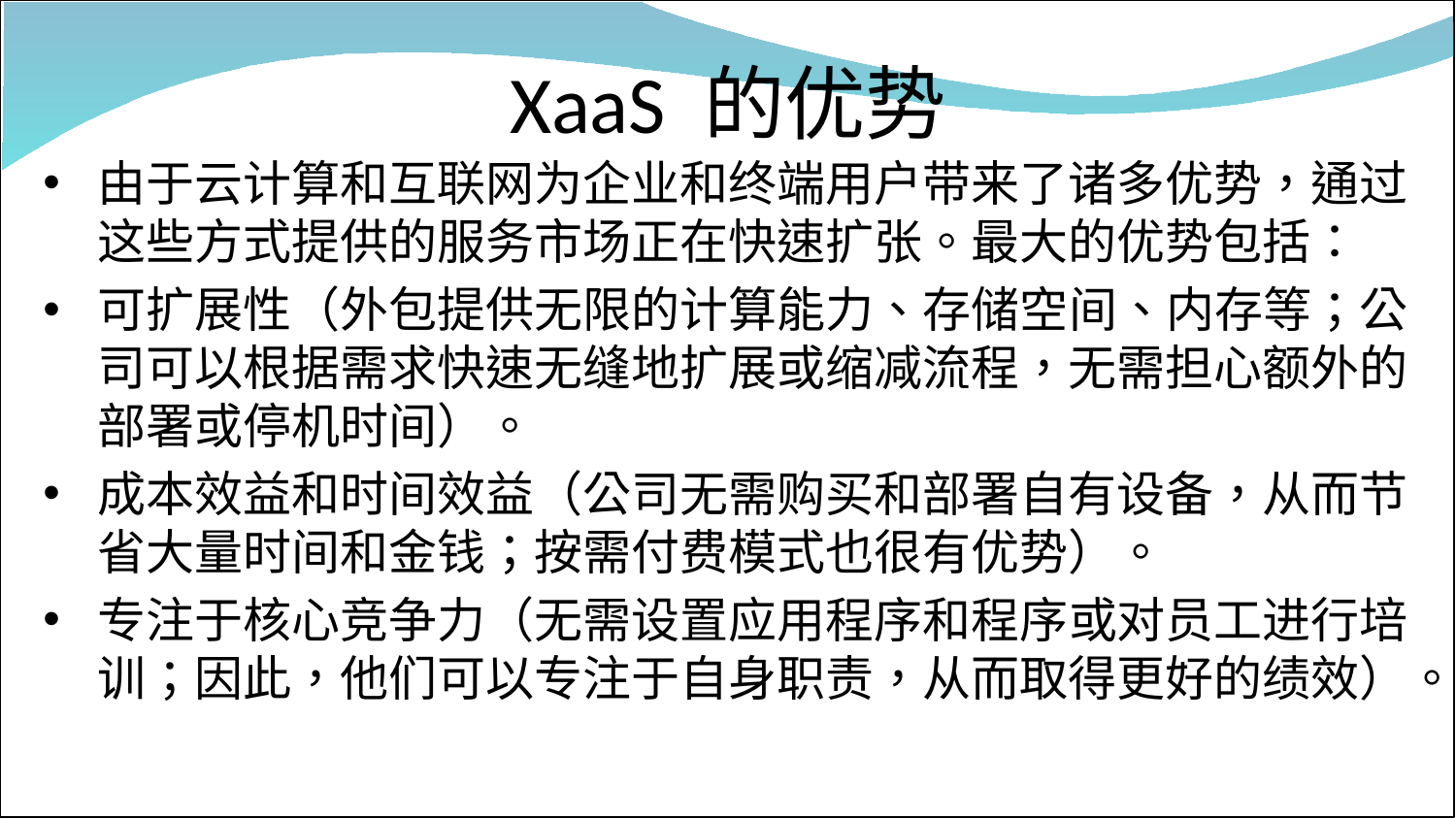

# XaaS 的优势
由于云计算和互联网为企业和终端用户带来了诸多优势，通过这些方式提供的服务市场正在快速扩张。最大的优势包括：
可扩展性（外包提供无限的计算能力、存储空间、内存等；公司可以根据需求快速无缝地扩展或缩减流程，无需担心额外的部署或停机时间）。
成本效益和时间效益（公司无需购买和部署自有设备，从而节省大量时间和金钱；按需付费模式也很有优势）。
专注于核心竞争力（无需设置应用程序和程序或对员工进行培训；因此，他们可以专注于自身职责，从而取得更好的绩效）。